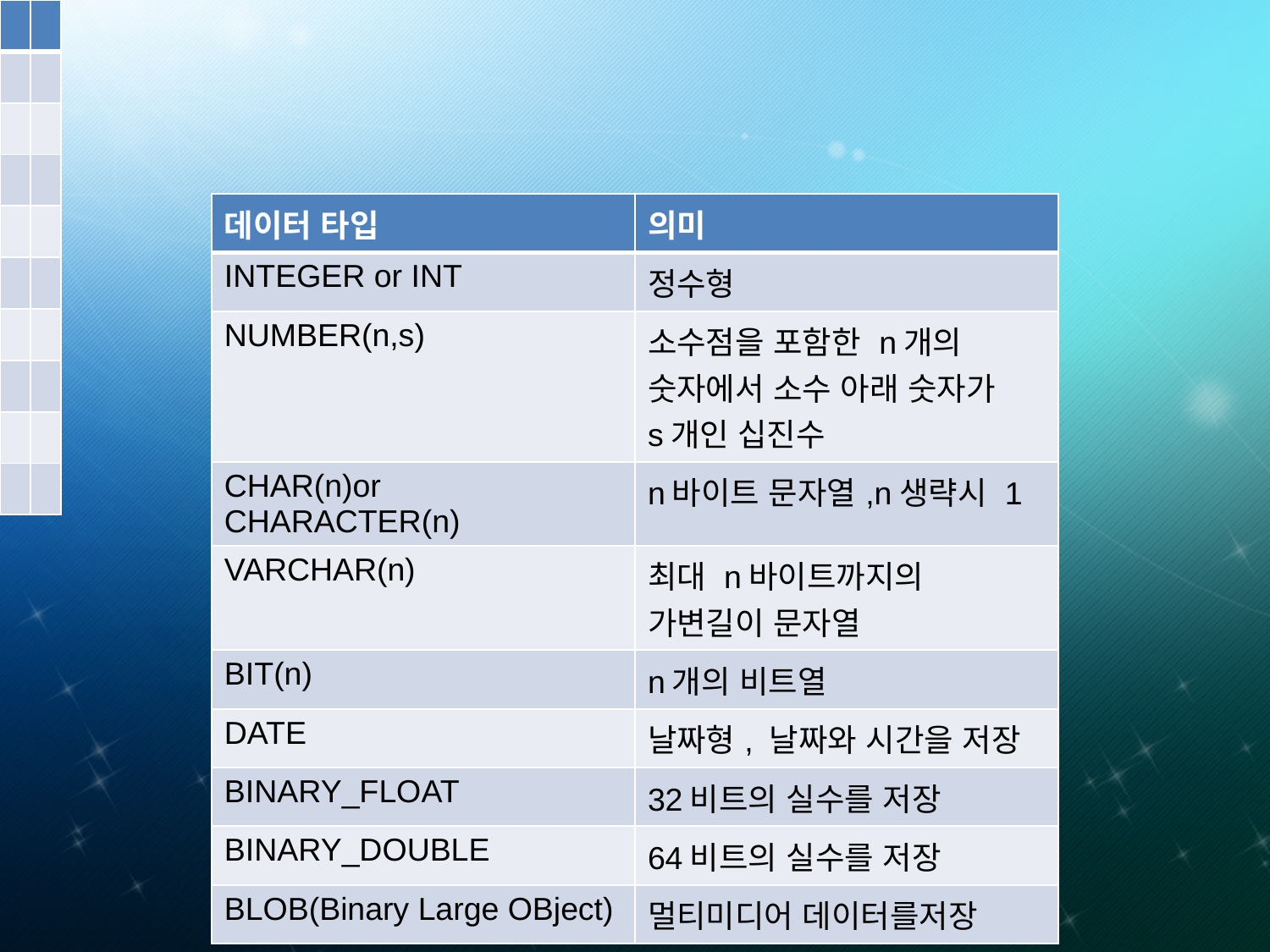

|  |  |
| --- | --- |
|  |  |
|  |  |
|  |  |
|  |  |
|  |  |
|  |  |
|  |  |
|  |  |
|  |  |
| 데이터 타입 | 의미 |
| --- | --- |
| INTEGER or INT | 정수형 |
| NUMBER(n,s) | 소수점을 포함한 n개의 숫자에서 소수 아래 숫자가 s개인 십진수 |
| CHAR(n)or CHARACTER(n) | n바이트 문자열,n생략시 1 |
| VARCHAR(n) | 최대 n바이트까지의 가변길이 문자열 |
| BIT(n) | n개의 비트열 |
| DATE | 날짜형, 날짜와 시간을 저장 |
| BINARY\_FLOAT | 32비트의 실수를 저장 |
| BINARY\_DOUBLE | 64비트의 실수를 저장 |
| BLOB(Binary Large OBject) | 멀티미디어 데이터를저장 |